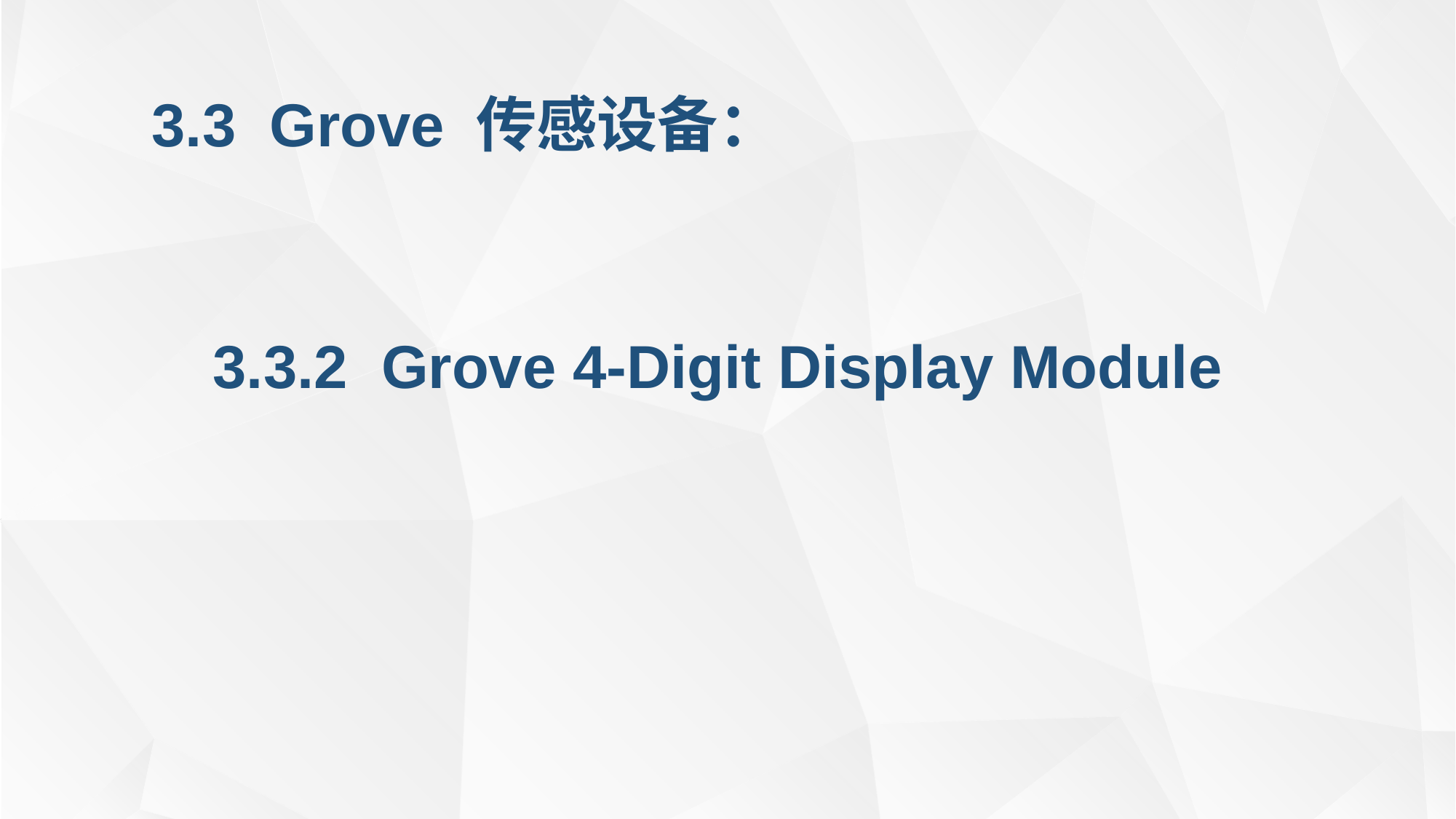

3.3  Grove 传感设备：

3.3.2  Grove 4-Digit Display Module